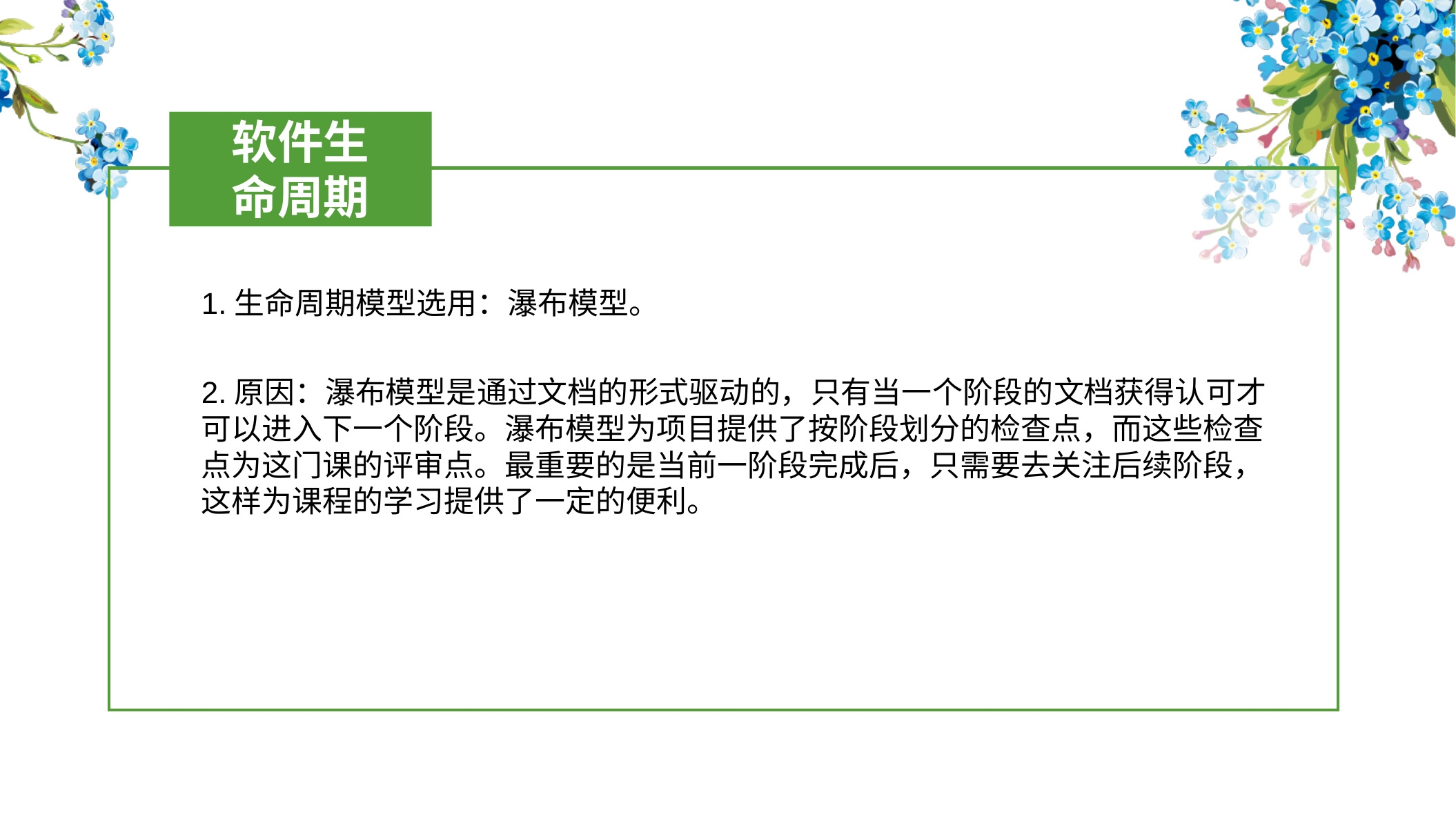

软件生
命周期

1.生命周期模型选用：瀑布模型。
2.原因：瀑布模型是通过文档的形式驱动的，只有当一个阶段的文档获得认可才可以进入下一个阶段。瀑布模型为项目提供了按阶段划分的检查点，而这些检查点为这门课的评审点。最重要的是当前一阶段完成后，只需要去关注后续阶段，这样为课程的学习提供了一定的便利。